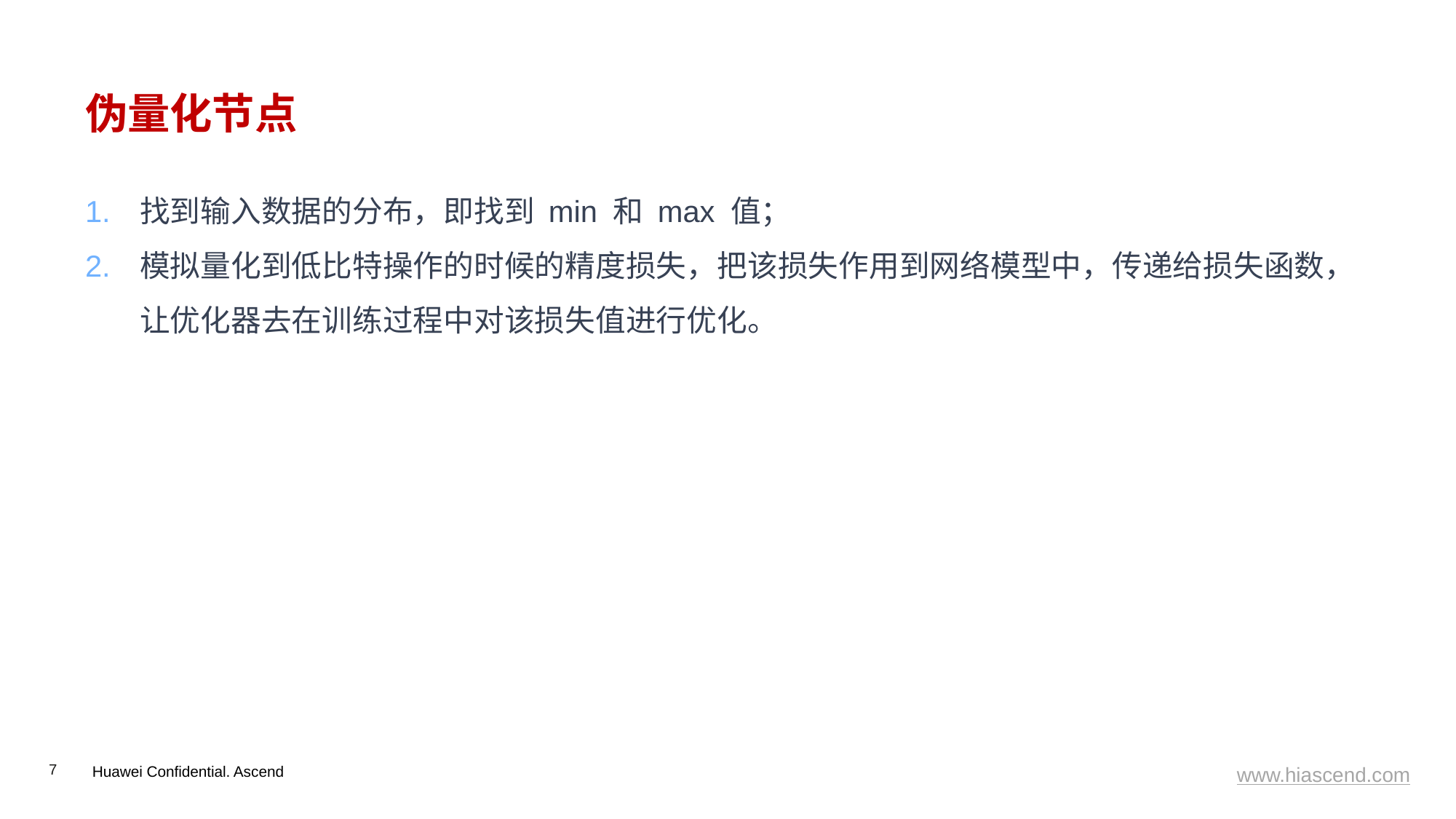

# 伪量化节点
找到输入数据的分布，即找到 min 和 max 值；
模拟量化到低比特操作的时候的精度损失，把该损失作用到网络模型中，传递给损失函数，让优化器去在训练过程中对该损失值进行优化。